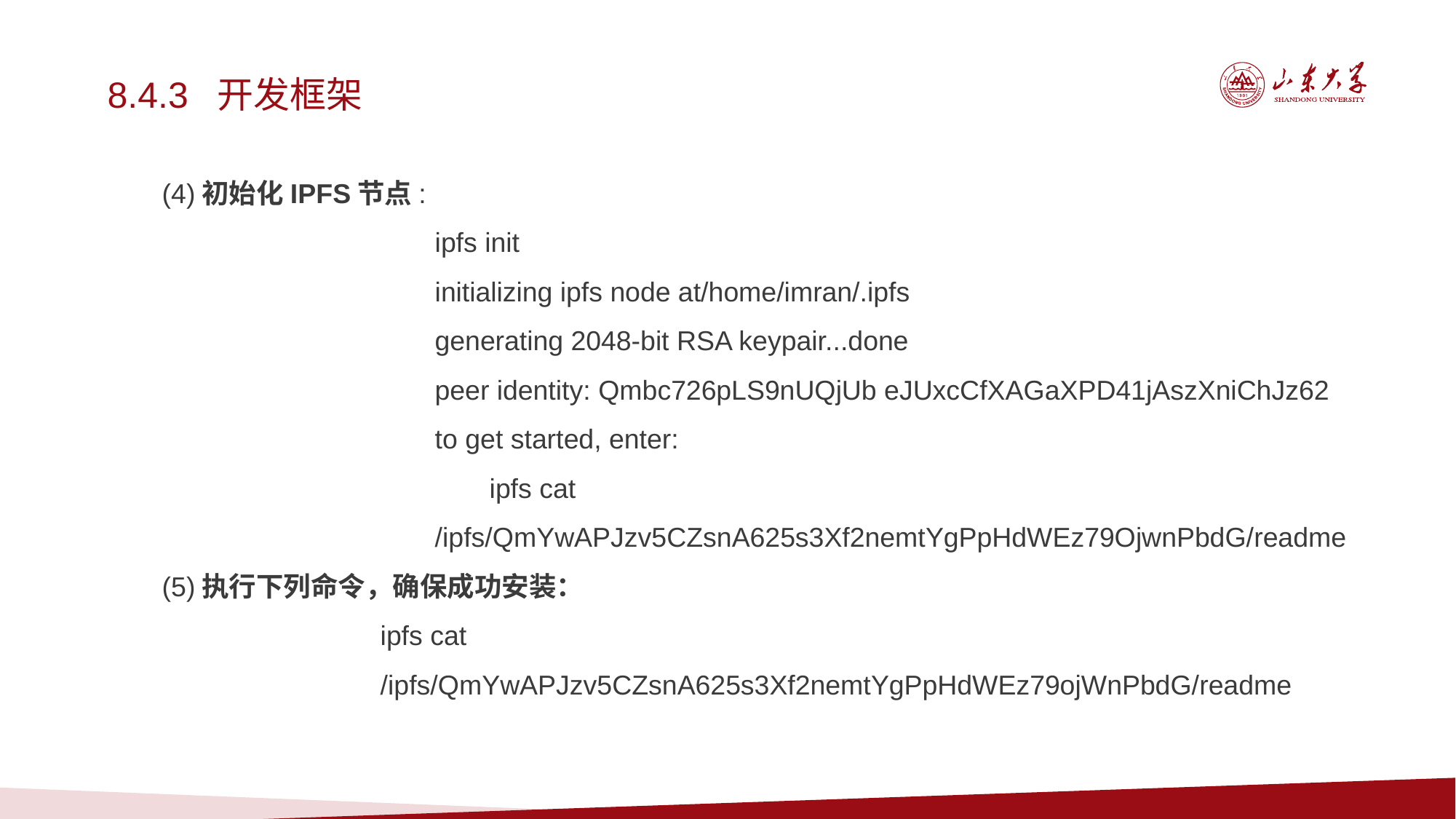

8.4.3  开发框架

(4)初始化IPFS节点:
ipfs init
initializing ipfs node at/home/imran/.ipfs
generating 2048-bit RSA keypair...done
peer identity: Qmbc726pLS9nUQjUb eJUxcCfXAGaXPD41jAszXniChJz62
to get started, enter:
ipfs cat
/ipfs/QmYwAPJzv5CZsnA625s3Xf2nemtYgPpHdWEz79OjwnPbdG/readme
(5)执行下列命令，确保成功安装：
ipfs cat /ipfs/QmYwAPJzv5CZsnA625s3Xf2nemtYgPpHdWEz79ojWnPbdG/readme